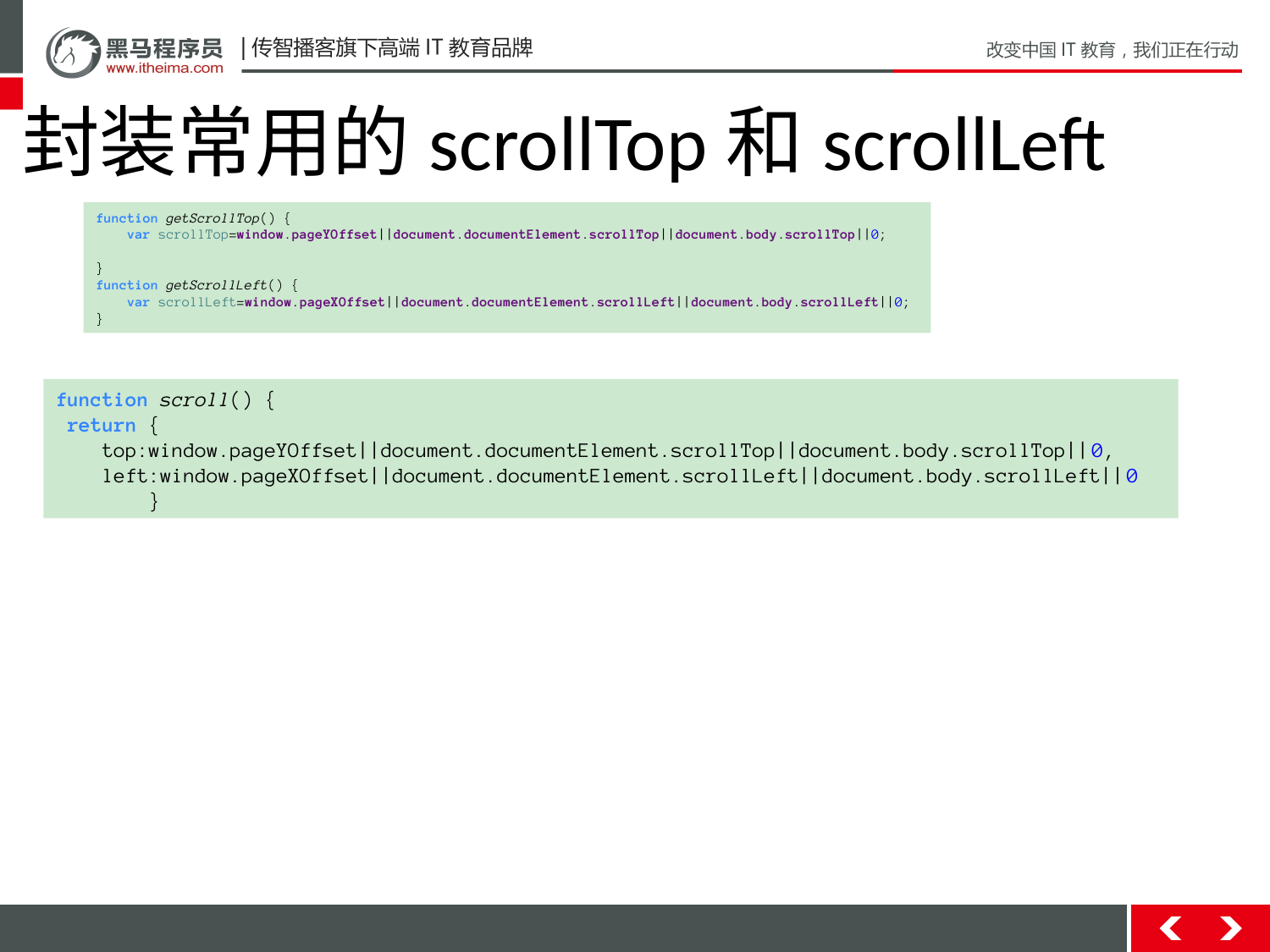

封装常用的scrollTop和scrollLeft
function getScrollTop() {
    var scrollTop=window.pageYOffset||document.documentElement.scrollTop||document.body.scrollTop||0;
}
function getScrollLeft() {
    var scrollLeft=window.pageXOffset||document.documentElement.scrollLeft||document.body.scrollLeft||0;
}
function scroll() {
 return {
    top:window.pageYOffset||document.documentElement.scrollTop||document.body.scrollTop||0,
    left:window.pageXOffset||document.documentElement.scrollLeft||document.body.scrollLeft||0
        }